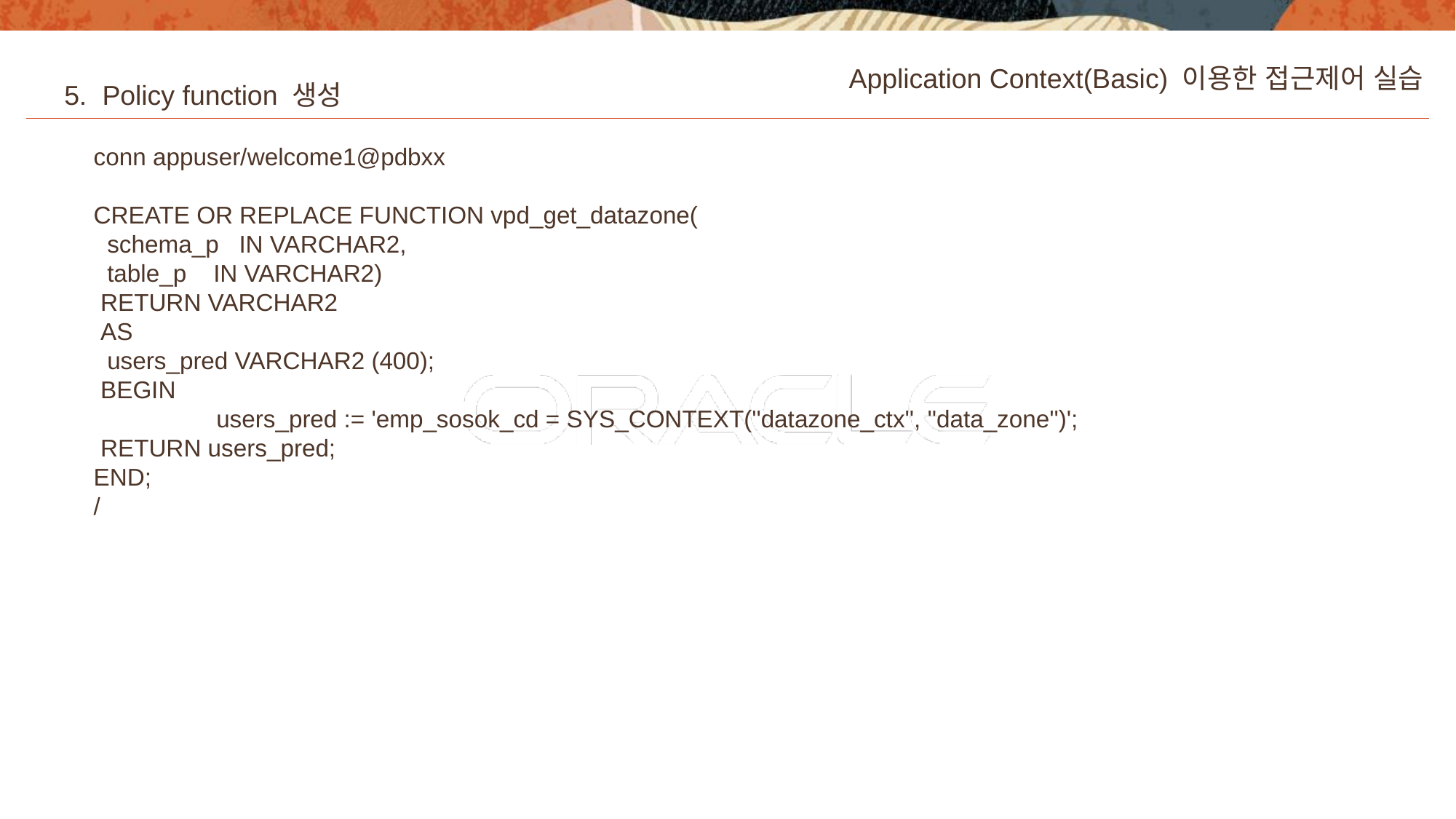

Application Context(Basic) 이용한 접근제어 실습
5.  Policy function 생성
conn appuser/welcome1@pdbxx

CREATE OR REPLACE FUNCTION vpd_get_datazone(
  schema_p   IN VARCHAR2,
  table_p    IN VARCHAR2)
 RETURN VARCHAR2
 AS
  users_pred VARCHAR2 (400);
 BEGIN
 	  users_pred := 'emp_sosok_cd = SYS_CONTEXT(''datazone_ctx'', ''data_zone'')';
 RETURN users_pred;
END;
/
31
Copyright © 2020, Oracle and/or its affiliates. All rights reserved.